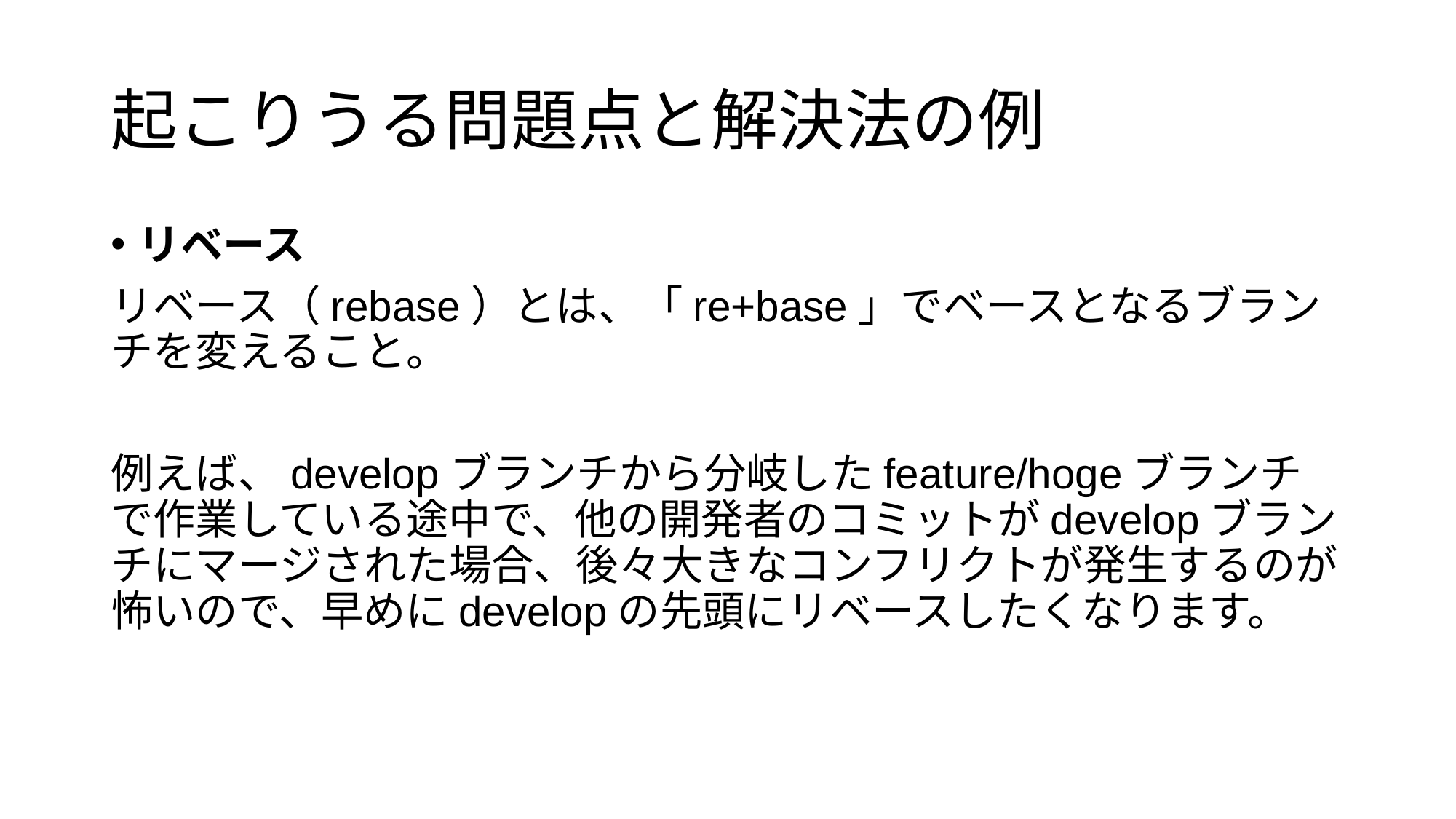

# 起こりうる問題点と解決法の例
リベース
リベース（rebase）とは、「re+base」でベースとなるブランチを変えること。

例えば、developブランチから分岐したfeature/hogeブランチで作業している途中で、他の開発者のコミットがdevelopブランチにマージされた場合、後々大きなコンフリクトが発生するのが怖いので、早めにdevelopの先頭にリベースしたくなります。